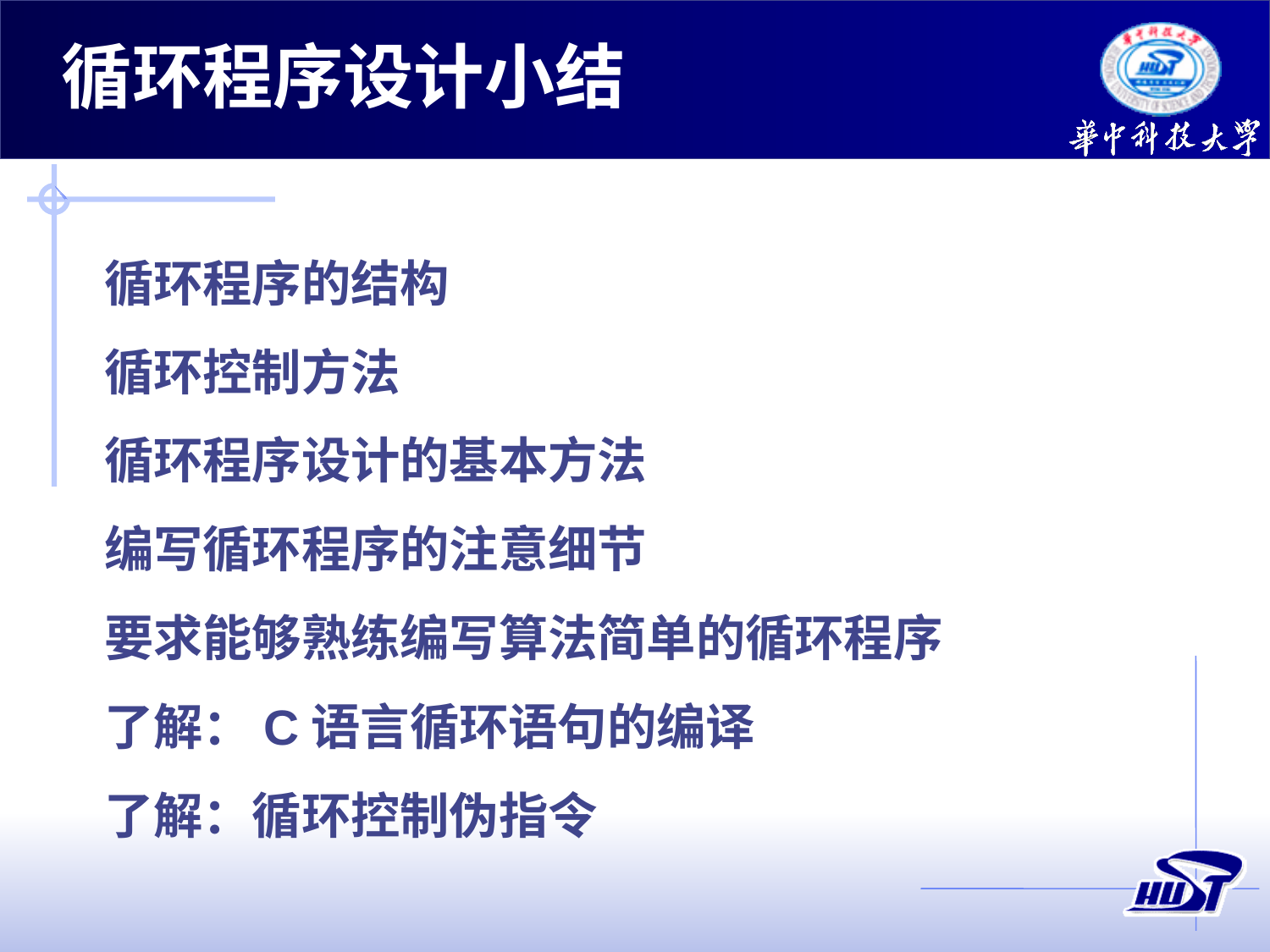

循环程序设计小结
循环程序的结构
循环控制方法
循环程序设计的基本方法
编写循环程序的注意细节
要求能够熟练编写算法简单的循环程序
了解：C语言循环语句的编译
了解：循环控制伪指令